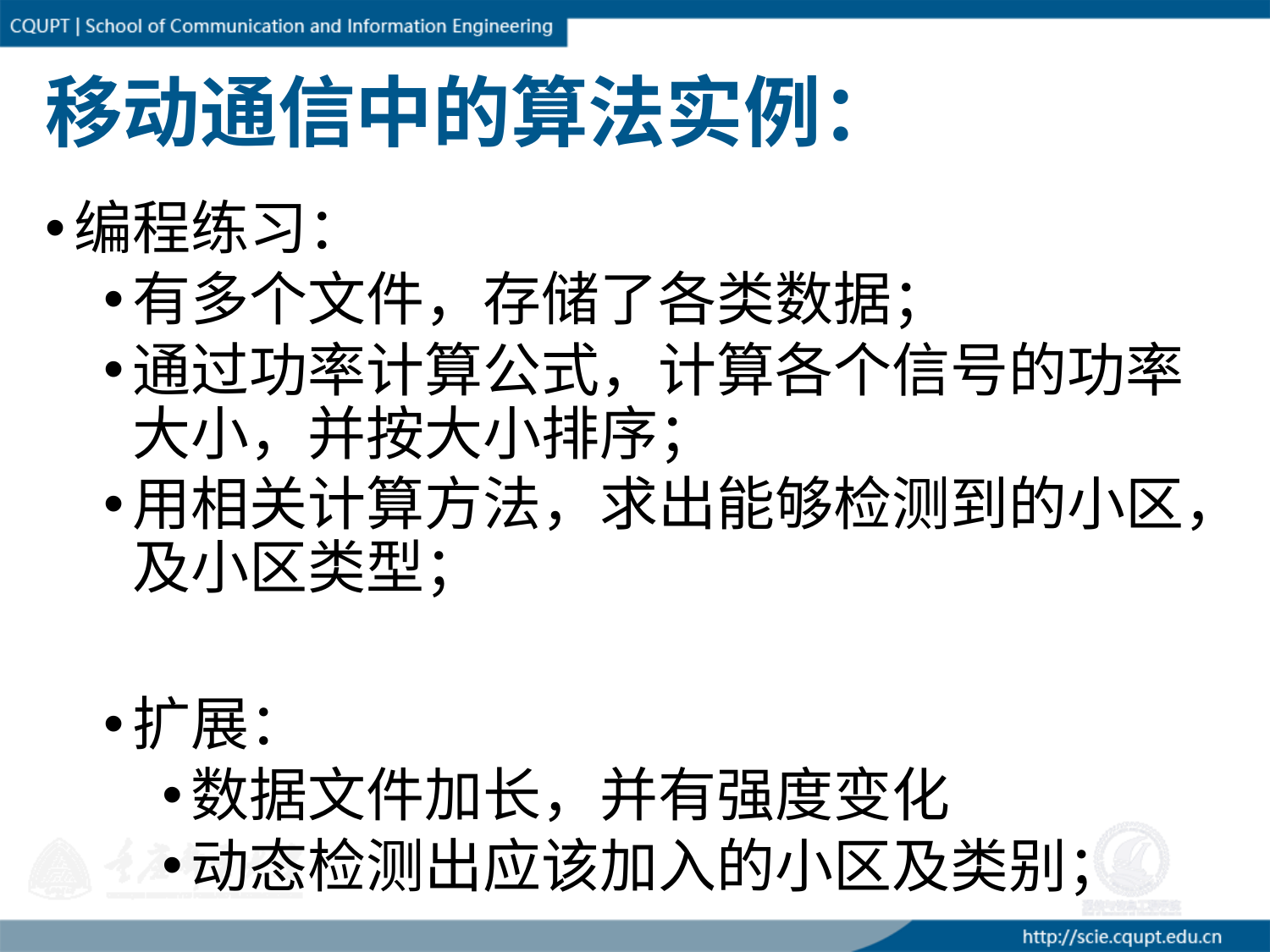

# 移动通信中的算法实例：
编程练习：
有多个文件，存储了各类数据；
通过功率计算公式，计算各个信号的功率大小，并按大小排序；
用相关计算方法，求出能够检测到的小区，及小区类型；

扩展：
数据文件加长，并有强度变化
动态检测出应该加入的小区及类别；